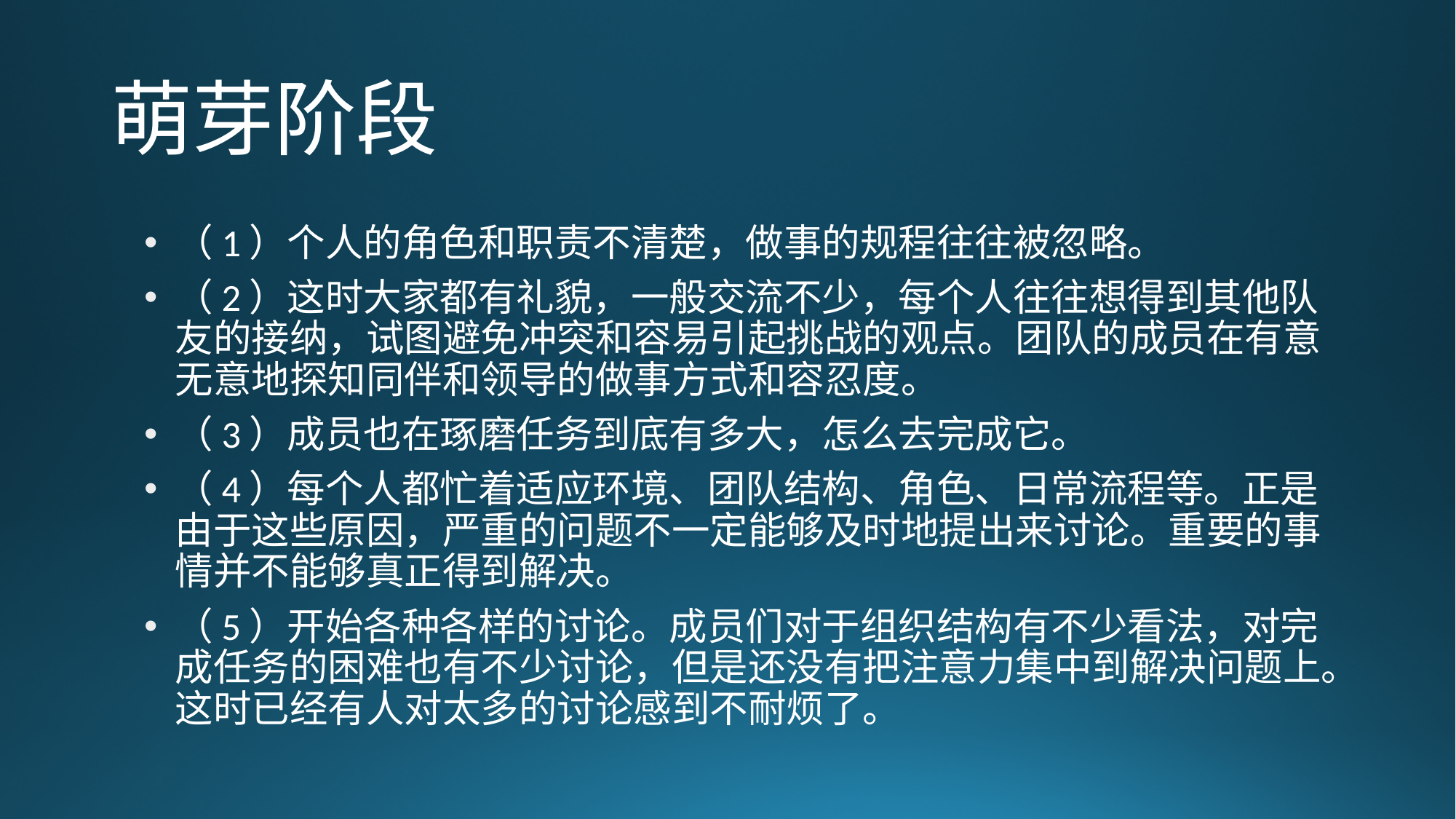

# 萌芽阶段
（1）个人的角色和职责不清楚，做事的规程往往被忽略。
（2）这时大家都有礼貌，一般交流不少，每个人往往想得到其他队友的接纳，试图避免冲突和容易引起挑战的观点。团队的成员在有意无意地探知同伴和领导的做事方式和容忍度。
（3）成员也在琢磨任务到底有多大，怎么去完成它。
（4）每个人都忙着适应环境、团队结构、角色、日常流程等。正是由于这些原因，严重的问题不一定能够及时地提出来讨论。重要的事情并不能够真正得到解决。
（5）开始各种各样的讨论。成员们对于组织结构有不少看法，对完成任务的困难也有不少讨论，但是还没有把注意力集中到解决问题上。这时已经有人对太多的讨论感到不耐烦了。